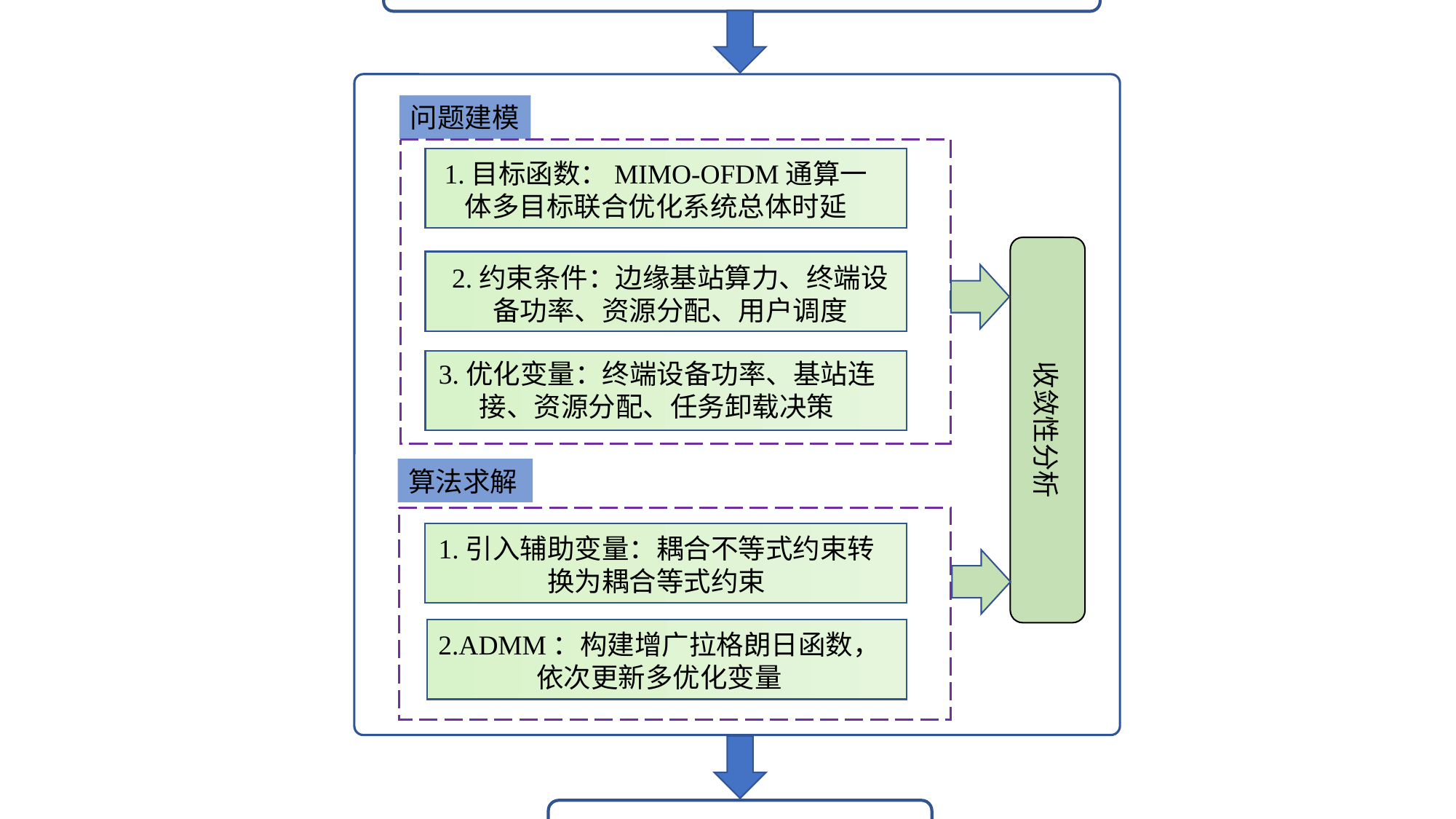

面向计算能力受限场景的边缘网络分布式通算一体技术

问题建模

1.目标函数：MIMO-OFDM通算一体多目标联合优化系统总体时延

收敛性分析

2.约束条件：边缘基站算力、终端设备功率、资源分配、用户调度

3.优化变量：终端设备功率、基站连接、资源分配、任务卸载决策
算法求解

1.引入辅助变量：耦合不等式约束转换为耦合等式约束

2.ADMM：构建增广拉格朗日函数，依次更新多优化变量

高效分布式通算技术